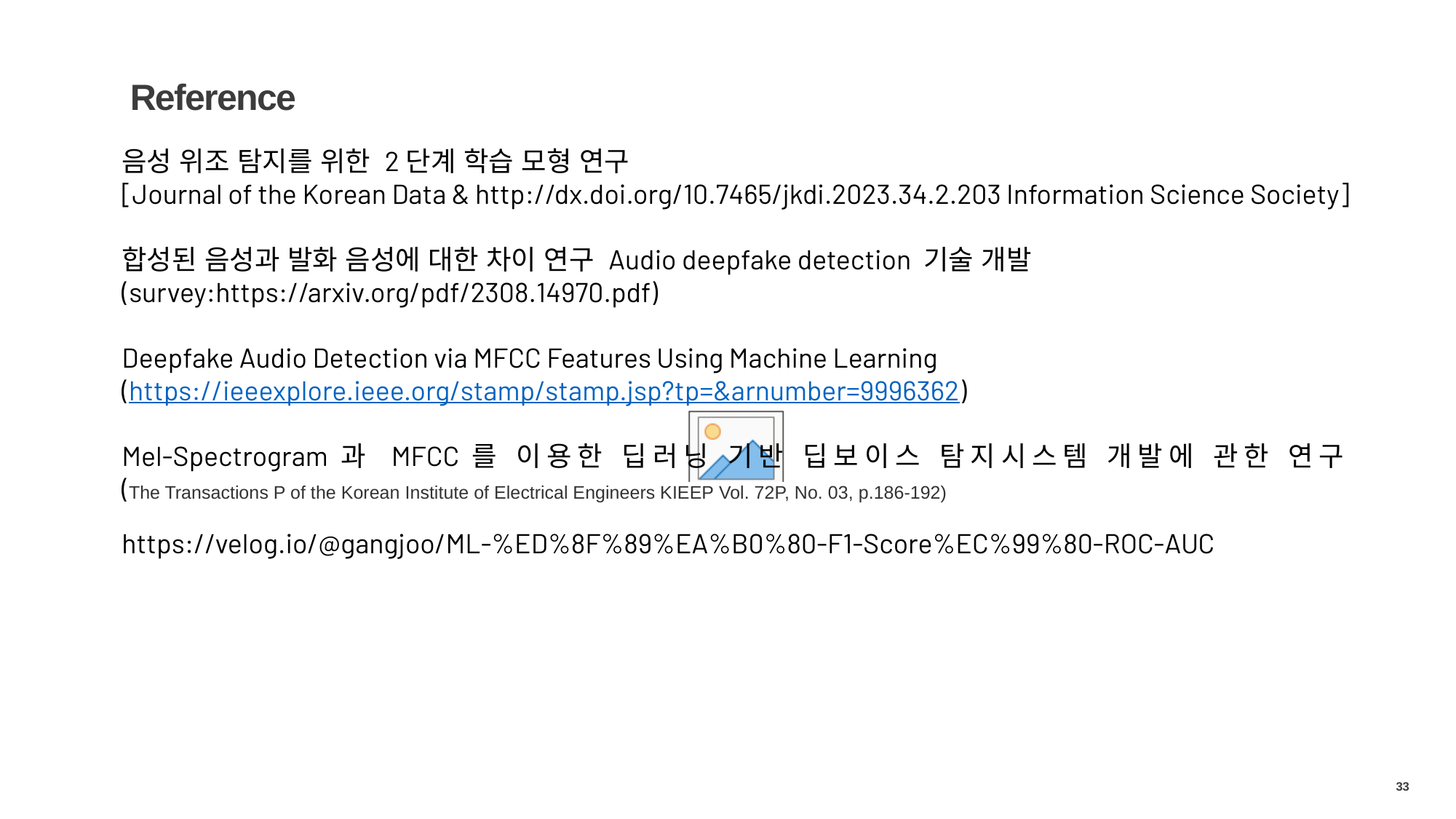

Reference
음성 위조 탐지를 위한 2단계 학습 모형 연구
[Journal of the Korean Data & http://dx.doi.org/10.7465/jkdi.2023.34.2.203 Information Science Society]

합성된 음성과 발화 음성에 대한 차이 연구 Audio deepfake detection 기술 개발
(survey:https://arxiv.org/pdf/2308.14970.pdf)

Deepfake Audio Detection via MFCC Features Using Machine Learning
(https://ieeexplore.ieee.org/stamp/stamp.jsp?tp=&arnumber=9996362)

Mel-Spectrogram과 MFCC를 이용한 딥러닝 기반 딥보이스 탐지시스템 개발에 관한 연구
(The Transactions P of the Korean Institute of Electrical Engineers KIEEP Vol. 72P, No. 03, p.186-192)

https://velog.io/@gangjoo/ML-%ED%8F%89%EA%B0%80-F1-Score%EC%99%80-ROC-AUC